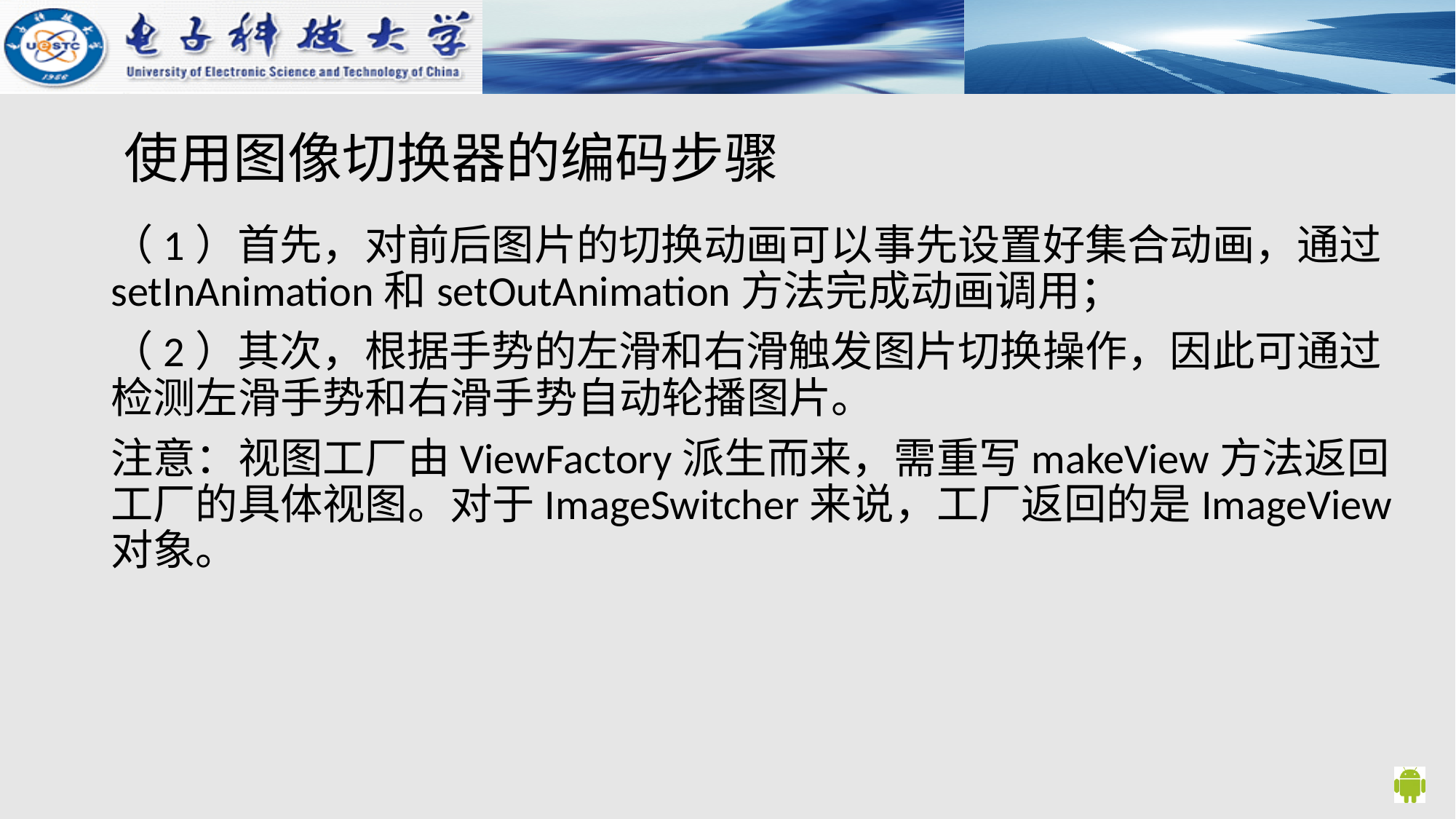

# 使用图像切换器的编码步骤
（1）首先，对前后图片的切换动画可以事先设置好集合动画，通过setInAnimation和setOutAnimation方法完成动画调用；
（2）其次，根据手势的左滑和右滑触发图片切换操作，因此可通过检测左滑手势和右滑手势自动轮播图片。
注意：视图工厂由ViewFactory派生而来，需重写makeView方法返回工厂的具体视图。对于ImageSwitcher来说，工厂返回的是ImageView对象。